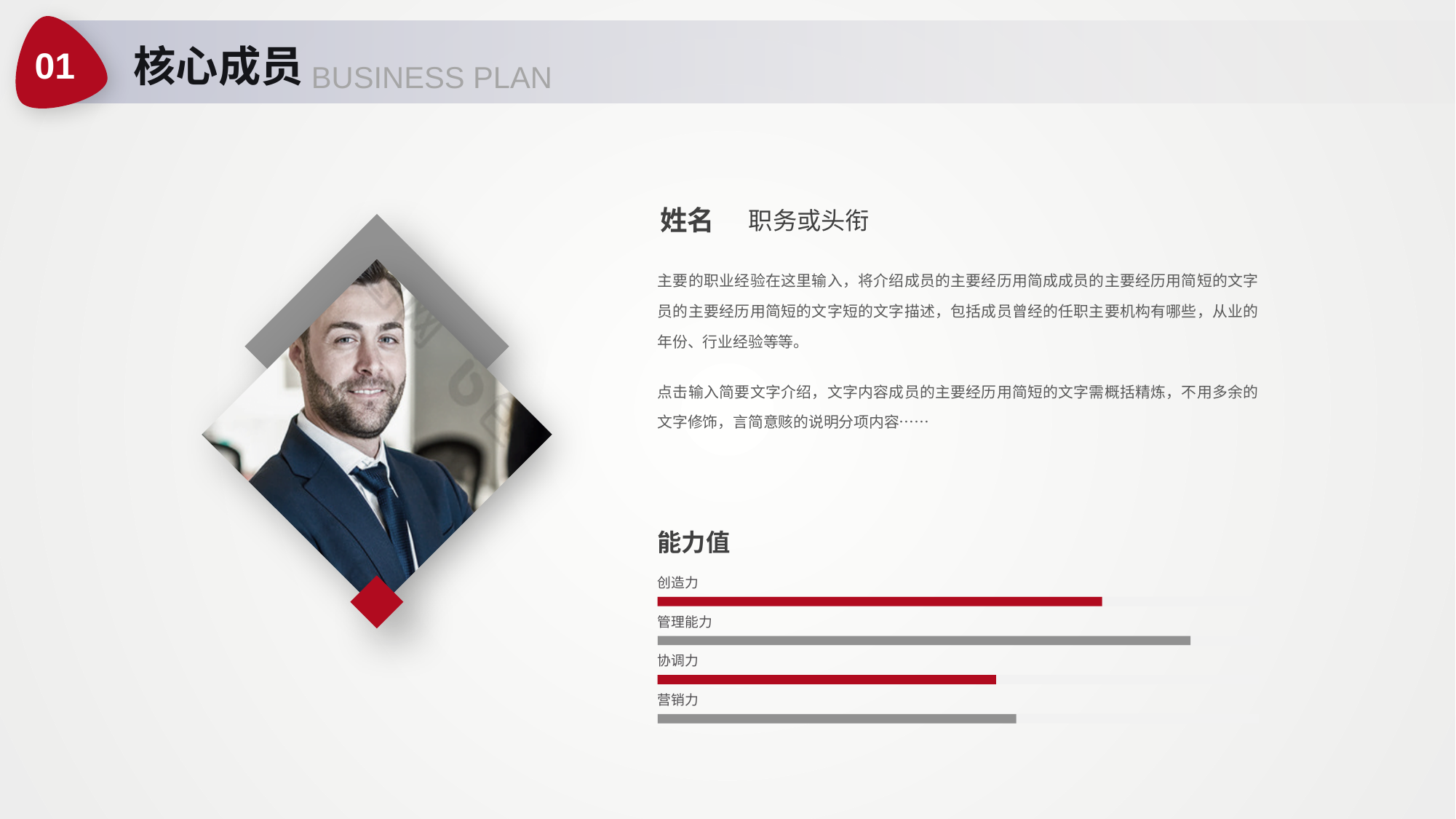

01

核心成员
BUSINESS PLAN
姓名
职务或头衔

主要的职业经验在这里输入，将介绍成员的主要经历用简成成员的主要经历用简短的文字员的主要经历用简短的文字短的文字描述，包括成员曾经的任职主要机构有哪些，从业的年份、行业经验等等。
点击输入简要文字介绍，文字内容成员的主要经历用简短的文字需概括精炼，不用多余的文字修饰，言简意赅的说明分项内容……
能力值
创造力

管理能力

协调力

营销力